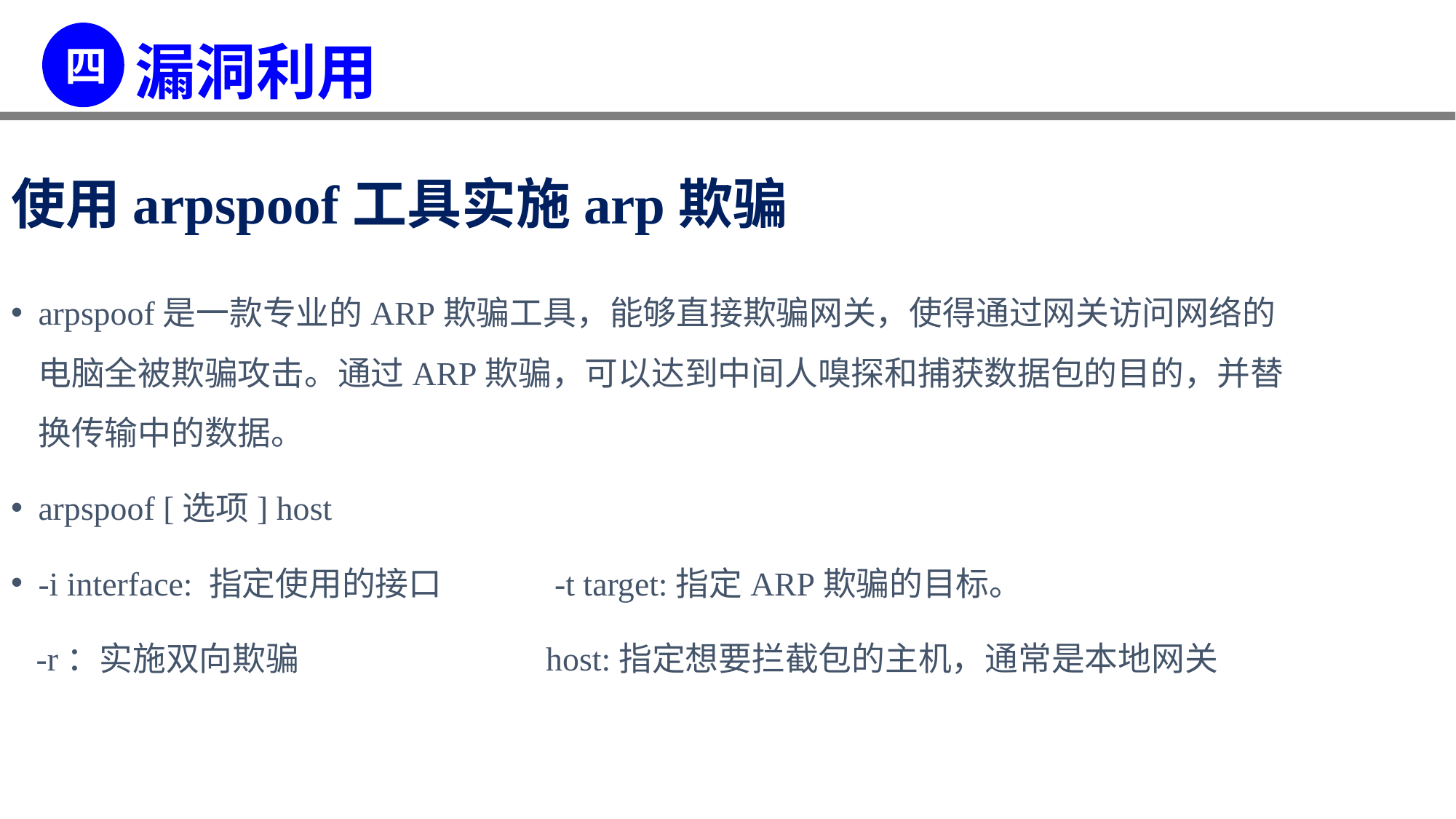

使用arpspoof工具实施arp欺骗
arpspoof是一款专业的ARP欺骗工具，能够直接欺骗网关，使得通过网关访问网络的电脑全被欺骗攻击。通过ARP欺骗，可以达到中间人嗅探和捕获数据包的目的，并替换传输中的数据。
arpspoof [选项] host
-i interface: 指定使用的接口              -t target:指定ARP欺骗的目标。
   -r：实施双向欺骗                                host:指定想要拦截包的主机，通常是本地网关